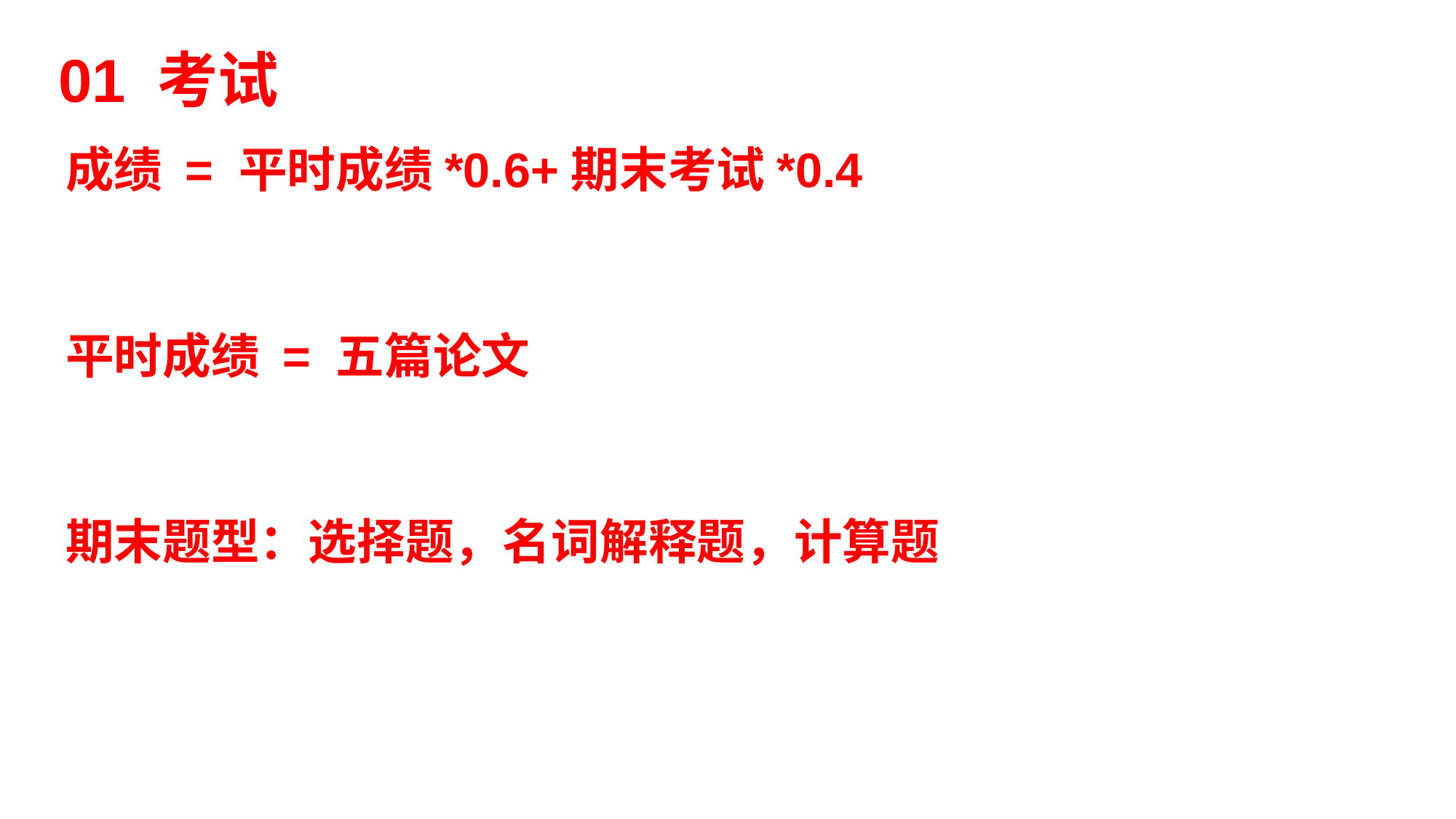

01 考试
成绩 = 平时成绩*0.6+期末考试*0.4
平时成绩 = 五篇论文
期末题型：选择题，名词解释题，计算题